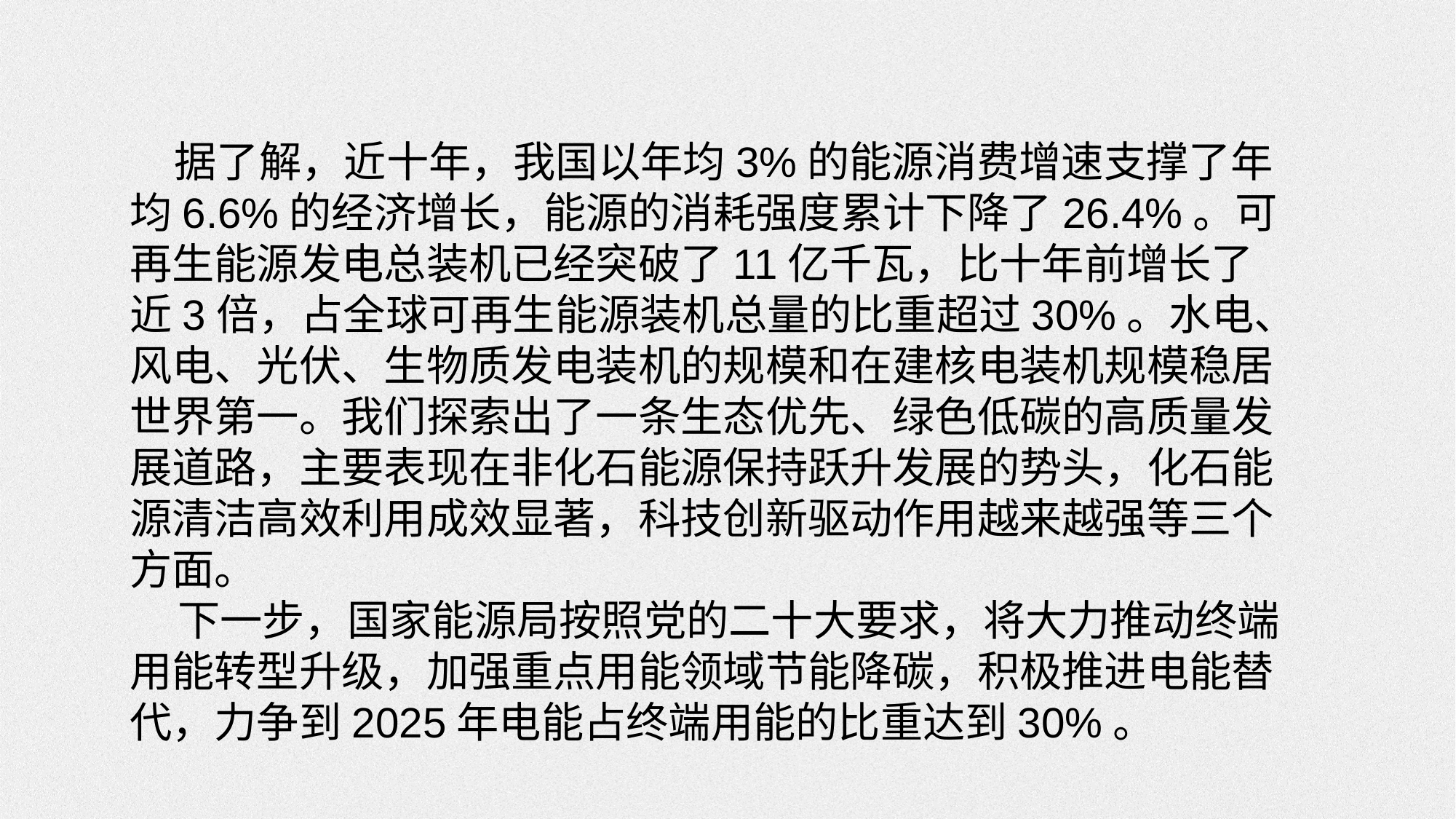

据了解，近十年，我国以年均3%的能源消费增速支撑了年均6.6%的经济增长，能源的消耗强度累计下降了26.4%。可再生能源发电总装机已经突破了11亿千瓦，比十年前增长了近3倍，占全球可再生能源装机总量的比重超过30%。水电、风电、光伏、生物质发电装机的规模和在建核电装机规模稳居世界第一。我们探索出了一条生态优先、绿色低碳的高质量发展道路，主要表现在非化石能源保持跃升发展的势头，化石能源清洁高效利用成效显著，科技创新驱动作用越来越强等三个方面。
    下一步，国家能源局按照党的二十大要求，将大力推动终端用能转型升级，加强重点用能领域节能降碳，积极推进电能替代，力争到2025年电能占终端用能的比重达到30%。